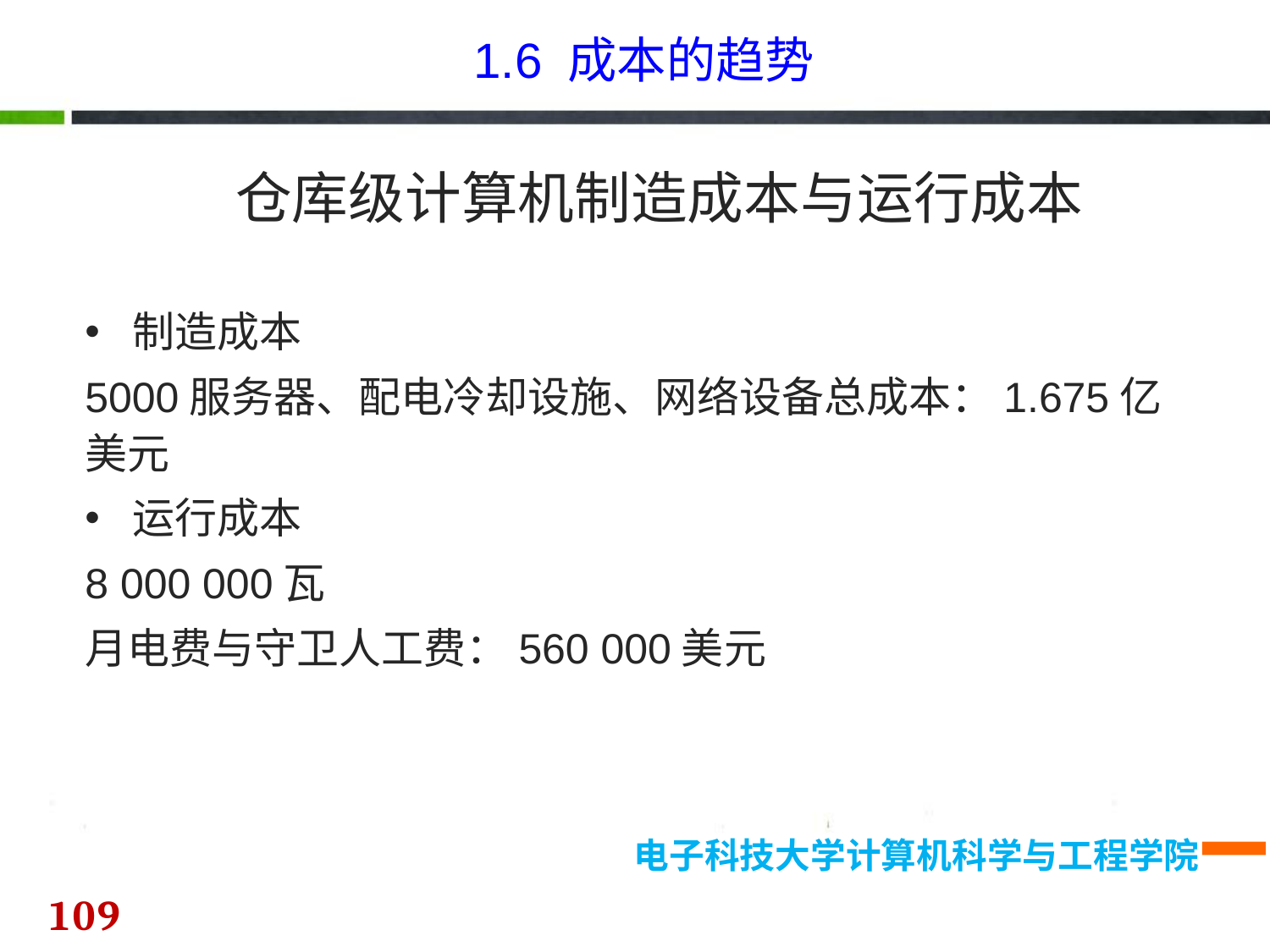

1.6 成本的趋势
仓库级计算机制造成本与运行成本
制造成本
5000服务器、配电冷却设施、网络设备总成本：1.675亿美元
运行成本
8 000 000瓦
月电费与守卫人工费：560 000美元